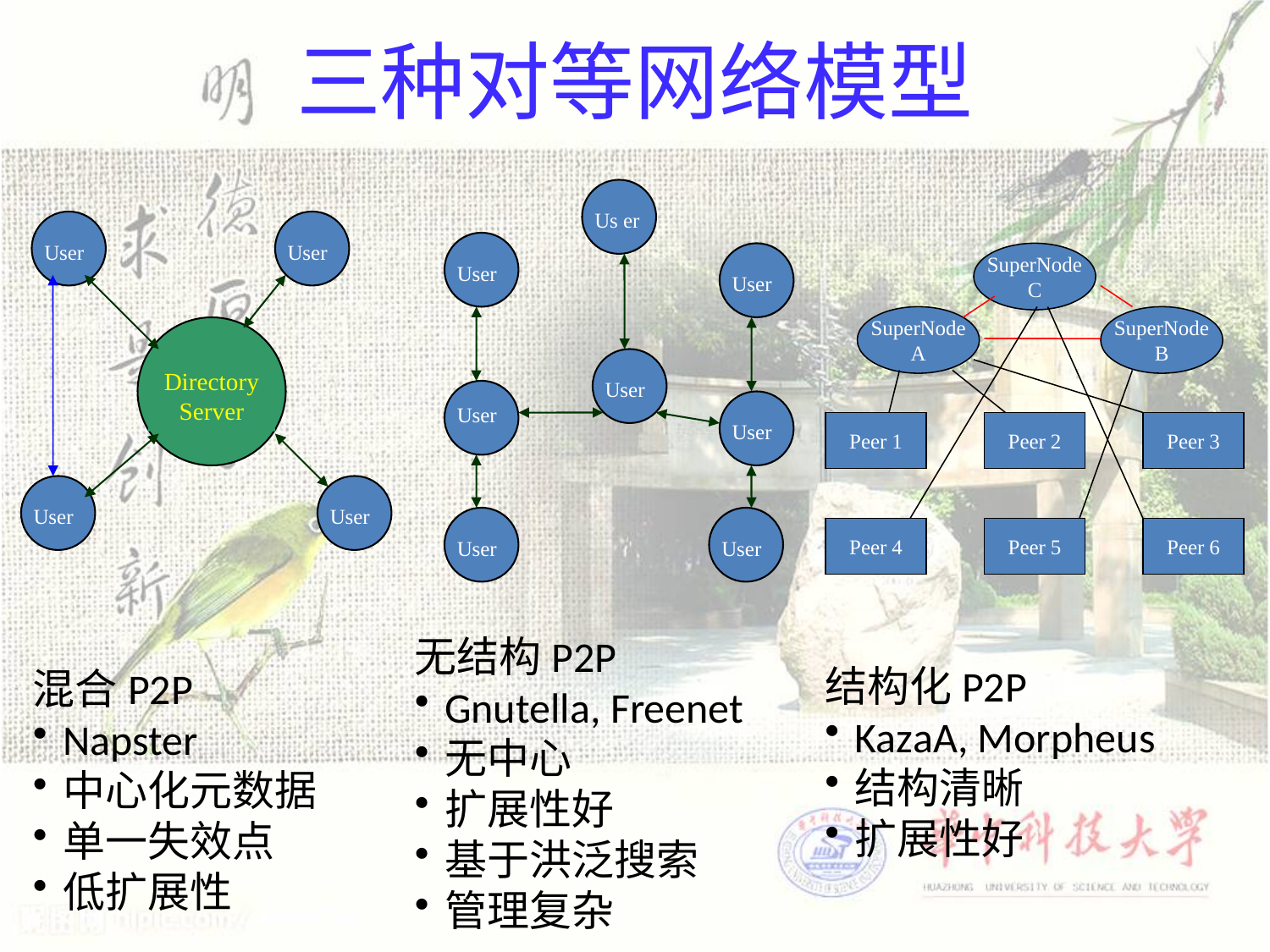

# 三种对等网络模型

Us er

User

User

User

User

User

User

User
无结构P2P
Gnutella, Freenet
无中心
扩展性好
基于洪泛搜索
管理复杂

User
User

Directory Server

User
User
混合P2P
Napster
中心化元数据
单一失效点
低扩展性
SuperNode
C

SuperNode
A

SuperNode
B

Peer 1
Peer 2
Peer 3
Peer 4
Peer 5
Peer 6
结构化P2P
KazaA, Morpheus
结构清晰
扩展性好